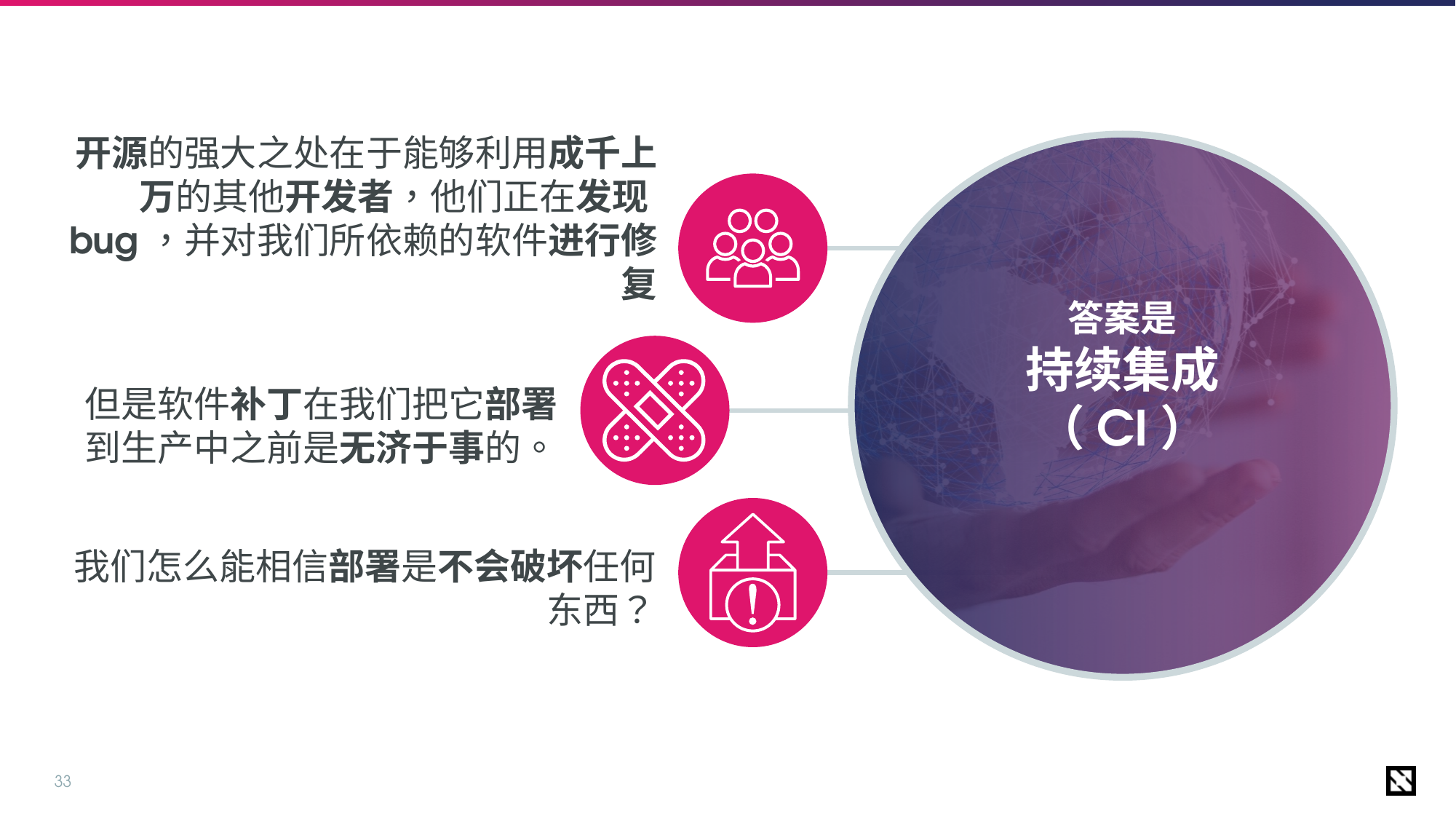

开源的强大之处在于能够利用成千上万的其他开发者，他们正在发现bug，并对我们所依赖的软件进行修复

答案是
持续集成
（CI）

但是软件补丁在我们把它部署到生产中之前是无济于事的。

我们怎么能相信部署是不会破坏任何东西？